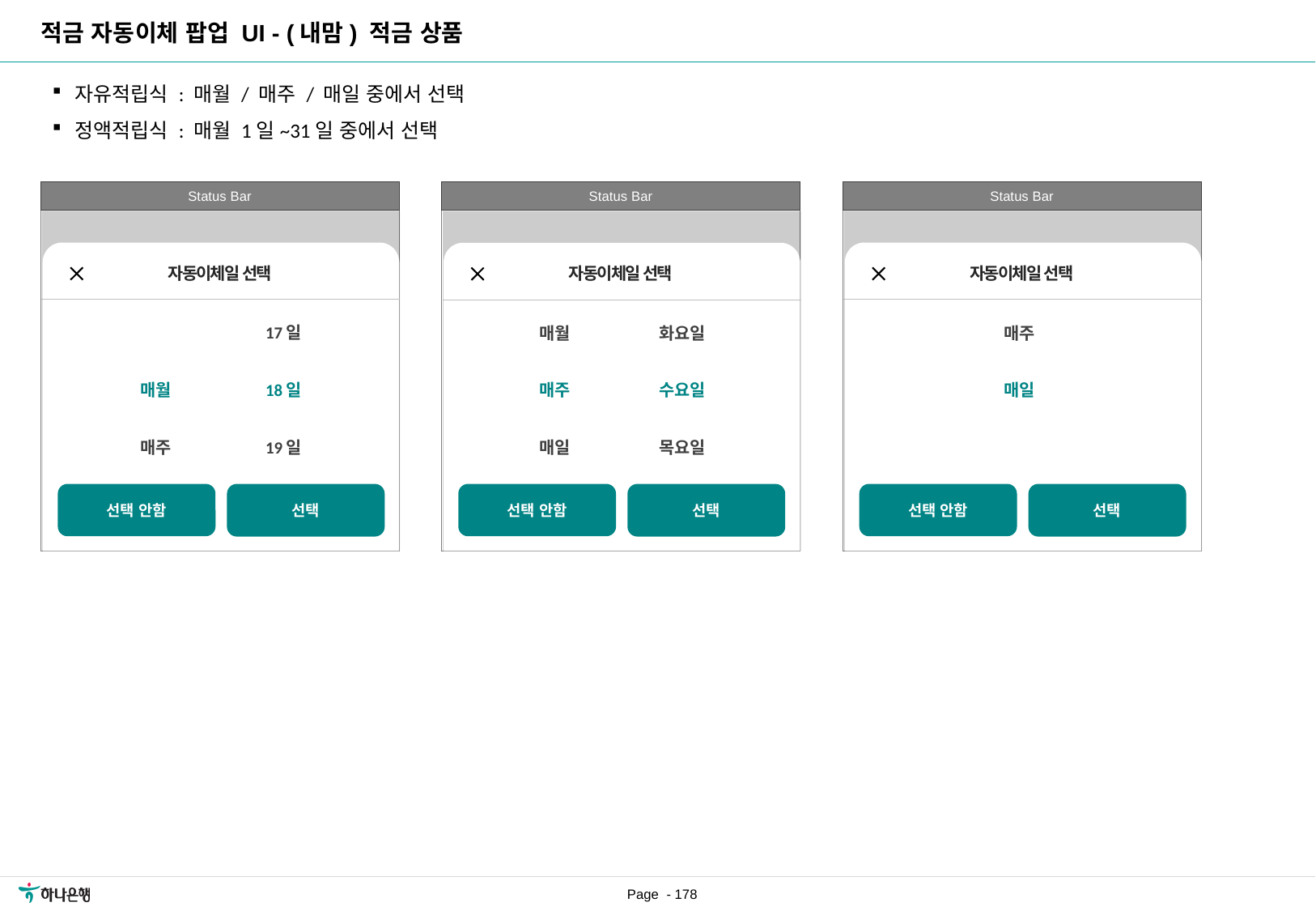

적금 자동이체 팝업 UI - (내맘) 적금 상품
[수정요약] 2023.07.07
- 신청 안함 버튼 컬러 그린으로 변경
- 신청&신청 안함 버튼 비율 5:5로 변경
자유적립식 : 매월 / 매주 / 매일 중에서 선택
정액적립식 : 매월 1일~31일 중에서 선택
Status Bar
Status Bar

Status Bar

자동이체일 선택
자동이체일 선택
자동이체일 선택
|  | 17일 |
| --- | --- |
| 매월 | 18일 |
| 매주 | 19일 |
| 매주 |  |
| --- | --- |
| 매일 |  |
|  |  |
| 매월 | 화요일 |
| --- | --- |
| 매주 | 수요일 |
| 매일 | 목요일 |
선택 안함
선택
선택 안함
선택
선택 안함
선택